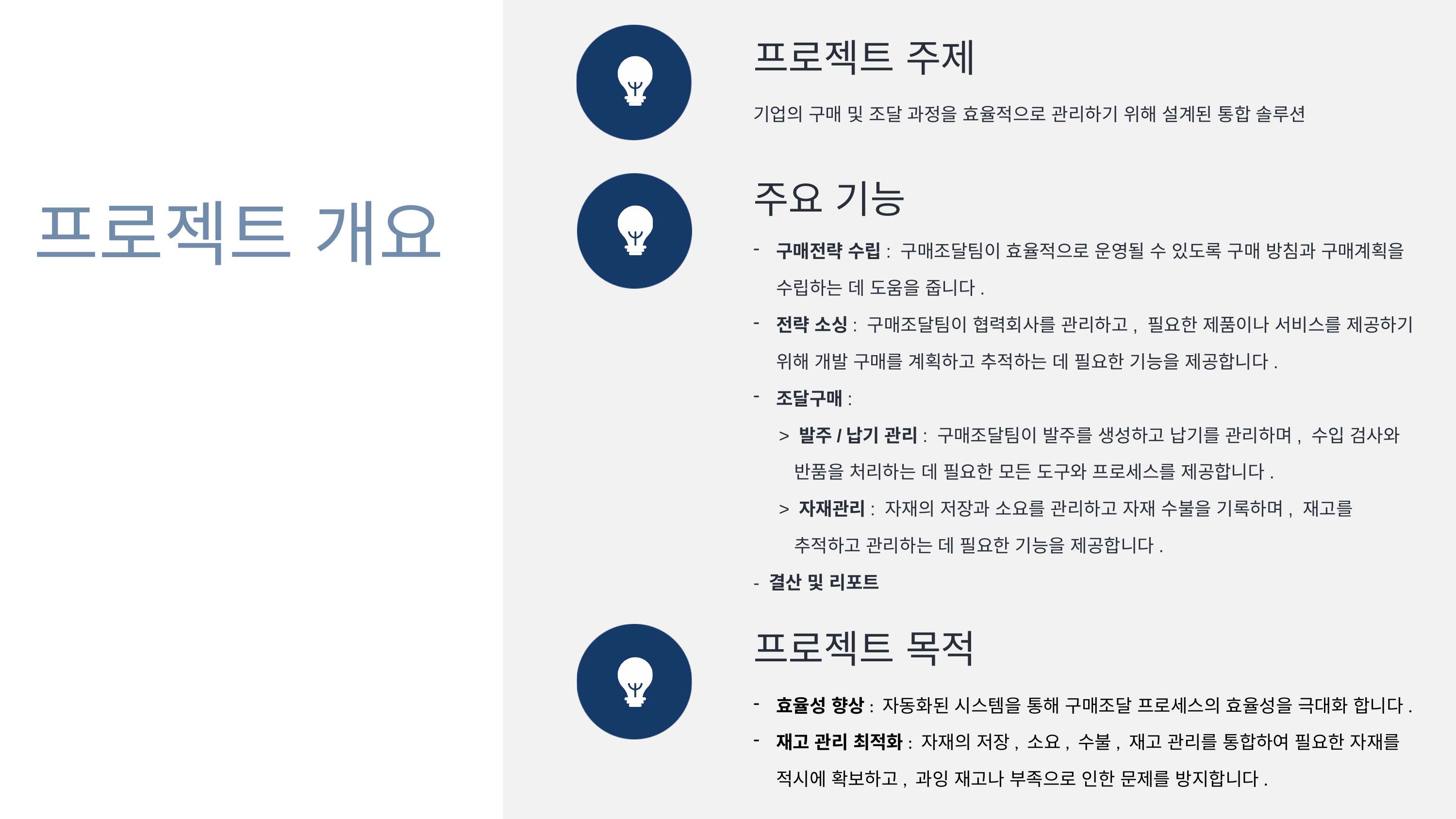

프로젝트 주제
기업의 구매 및 조달 과정을 효율적으로 관리하기 위해 설계된 통합 솔루션

주요 기능
구매전략 수립: 구매조달팀이 효율적으로 운영될 수 있도록 구매 방침과 구매계획을 수립하는 데 도움을 줍니다.
전략 소싱: 구매조달팀이 협력회사를 관리하고, 필요한 제품이나 서비스를 제공하기 위해 개발 구매를 계획하고 추적하는 데 필요한 기능을 제공합니다.
조달구매:
     > 발주/납기 관리: 구매조달팀이 발주를 생성하고 납기를 관리하며, 수입 검사와
        반품을 처리하는 데 필요한 모든 도구와 프로세스를 제공합니다.
     > 자재관리: 자재의 저장과 소요를 관리하고 자재 수불을 기록하며, 재고를
        추적하고 관리하는 데 필요한 기능을 제공합니다.
- 결산 및 리포트
프로젝트 개요

프로젝트 목적
효율성 향상: 자동화된 시스템을 통해 구매조달 프로세스의 효율성을 극대화 합니다.
재고 관리 최적화: 자재의 저장, 소요, 수불, 재고 관리를 통합하여 필요한 자재를 적시에 확보하고, 과잉 재고나 부족으로 인한 문제를 방지합니다.